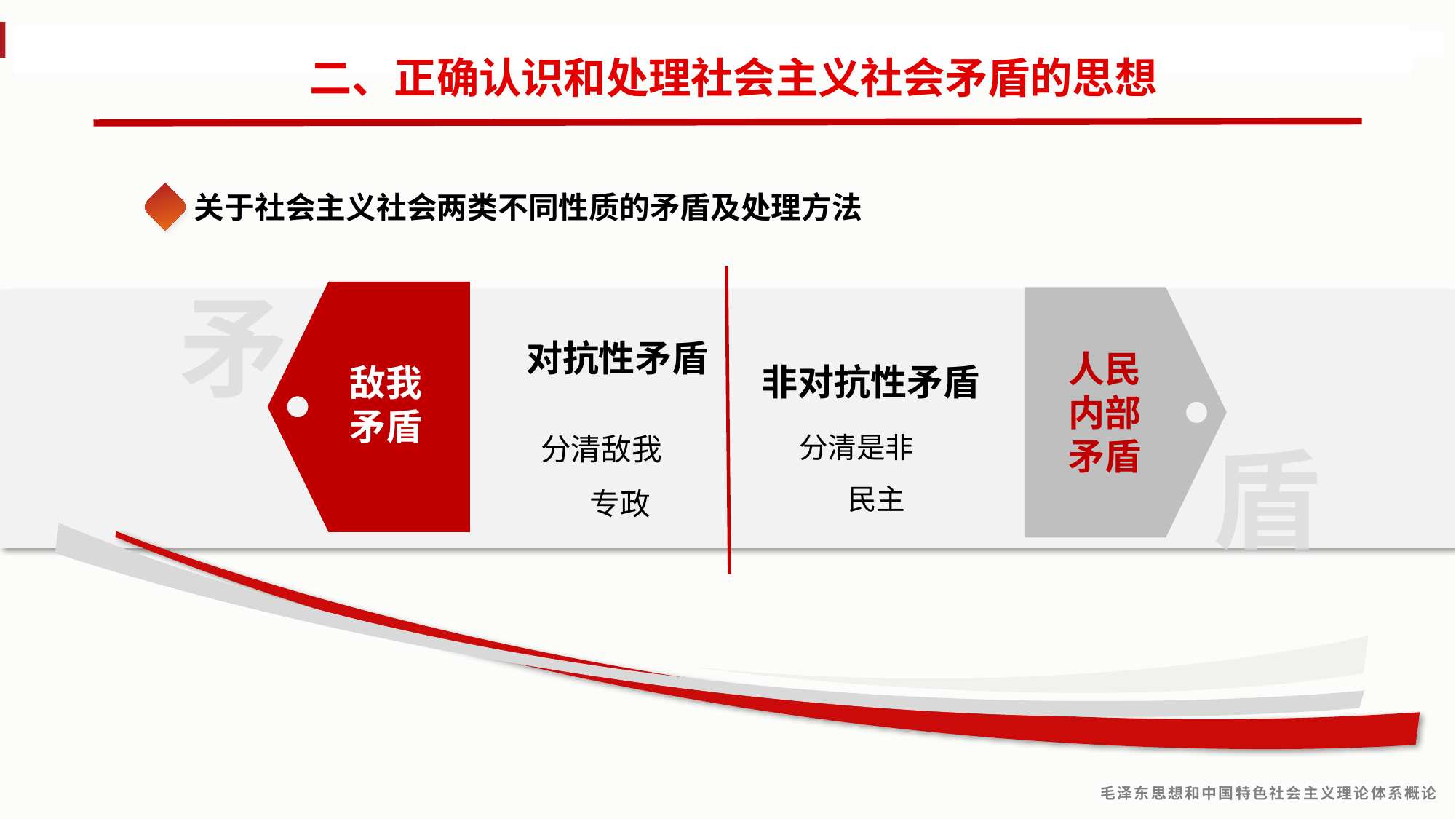

二、正确认识和处理社会主义社会矛盾的思想
第四章 社会主义建设道路初步探索的理论成果

关于社会主义社会两类不同性质的矛盾及处理方法

矛

敌我矛盾

人民内部矛盾

对抗性矛盾
分清敌我
专政
非对抗性矛盾
分清是非
民主
盾